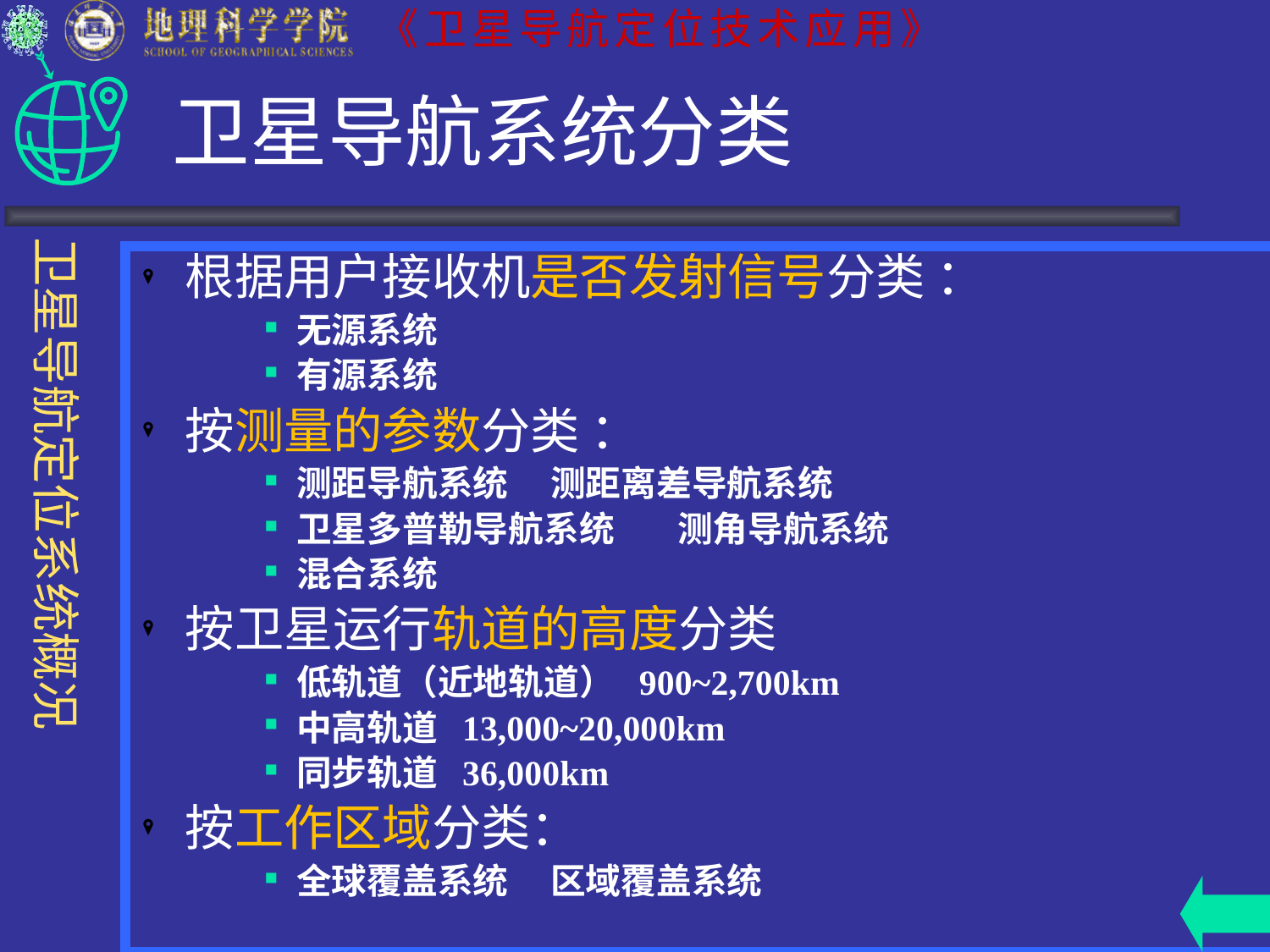

# 卫星导航系统分类
根据用户接收机是否发射信号分类 ：
无源系统
有源系统
按测量的参数分类 ：
测距导航系统 	测距离差导航系统
卫星多普勒导航系统 	测角导航系统
混合系统
按卫星运行轨道的高度分类
低轨道（近地轨道）  900~2,700km
中高轨道  13,000~20,000km
同步轨道  36,000km
按工作区域分类：
全球覆盖系统 	区域覆盖系统